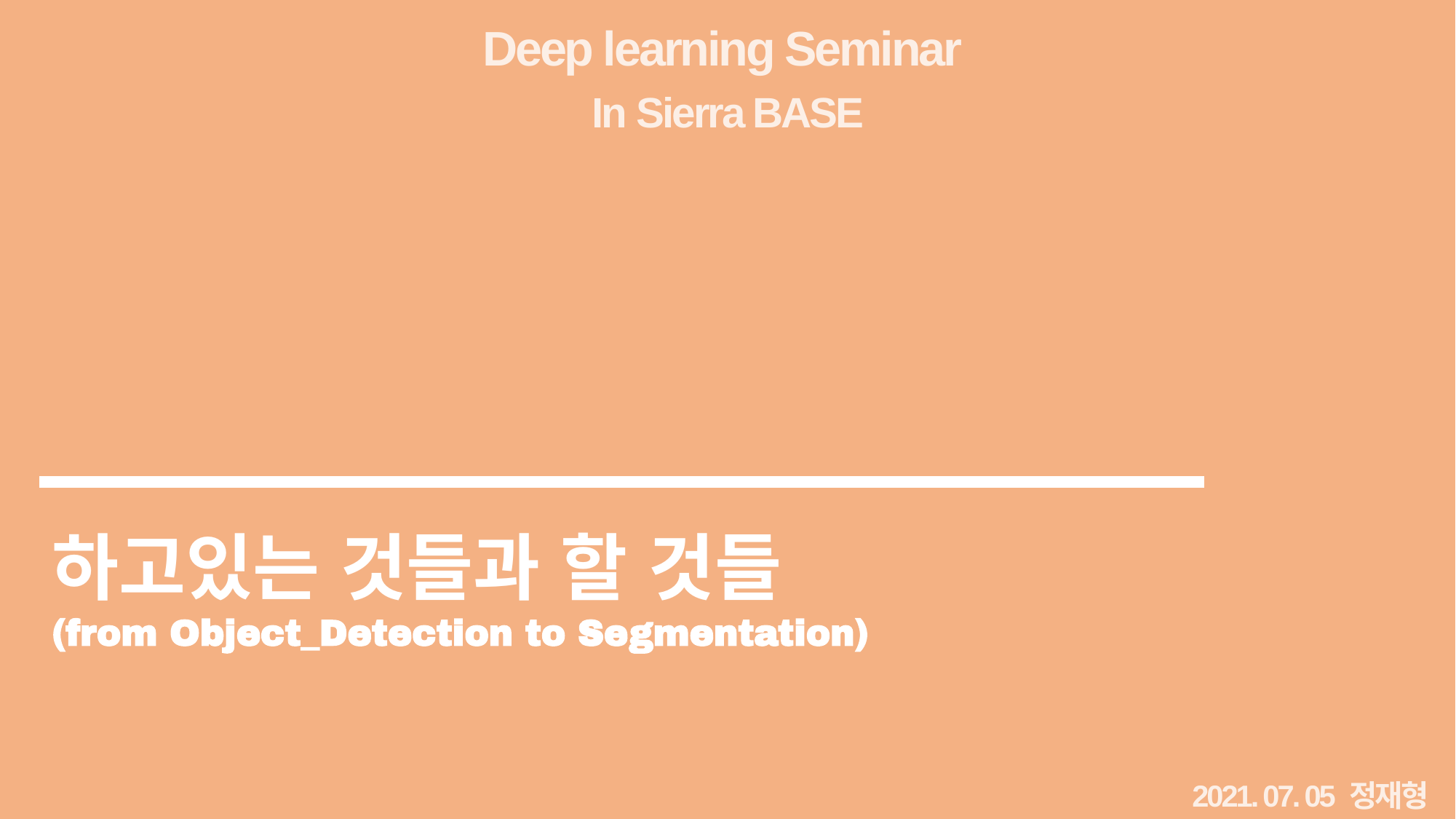

Deep learning Seminar
In Sierra BASE
RPN(loss),
BACKbone: resnet50,
Loss 수렴하게
fasterRCNN 내용추가
하고있는 것들과 할 것들
(from Object_Detection to Segmentation)
2021. 07. 05 정재형